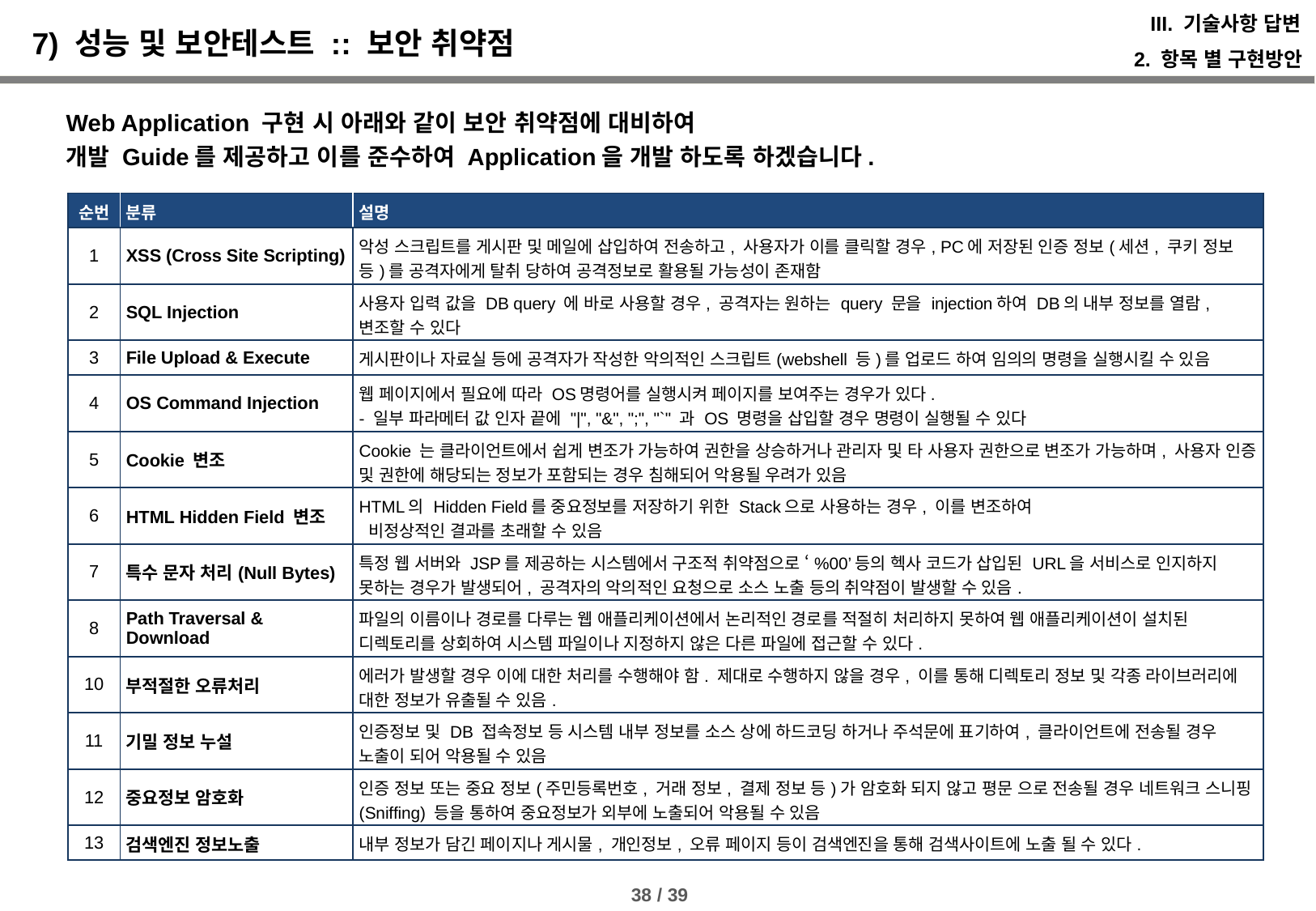

III. 기술사항 답변
# 7) 성능 및 보안테스트 :: 보안 취약점
2. 항목 별 구현방안
Web Application 구현 시 아래와 같이 보안 취약점에 대비하여
개발 Guide를 제공하고 이를 준수하여 Application을 개발 하도록 하겠습니다.
| 순번 | 분류 | 설명 |
| --- | --- | --- |
| 1 | XSS (Cross Site Scripting) | 악성 스크립트를 게시판 및 메일에 삽입하여 전송하고, 사용자가 이를 클릭할 경우, PC에 저장된 인증 정보(세션, 쿠키 정보 등)를 공격자에게 탈취 당하여 공격정보로 활용될 가능성이 존재함 |
| 2 | SQL Injection | 사용자 입력 값을 DB query 에 바로 사용할 경우, 공격자는 원하는 query 문을 injection하여 DB의 내부 정보를 열람, 변조할 수 있다 |
| 3 | File Upload & Execute | 게시판이나 자료실 등에 공격자가 작성한 악의적인 스크립트(webshell 등)를 업로드 하여 임의의 명령을 실행시킬 수 있음 |
| 4 | OS Command Injection | 웹 페이지에서 필요에 따라 OS명령어를 실행시켜 페이지를 보여주는 경우가 있다. - 일부 파라메터 값 인자 끝에 "|", "&", ";", "`" 과 OS 명령을 삽입할 경우 명령이 실행될 수 있다 |
| 5 | Cookie 변조 | Cookie 는 클라이언트에서 쉽게 변조가 가능하여 권한을 상승하거나 관리자 및 타 사용자 권한으로 변조가 가능하며, 사용자 인증 및 권한에 해당되는 정보가 포함되는 경우 침해되어 악용될 우려가 있음 |
| 6 | HTML Hidden Field 변조 | HTML의 Hidden Field를 중요정보를 저장하기 위한 Stack으로 사용하는 경우, 이를 변조하여 비정상적인 결과를 초래할 수 있음 |
| 7 | 특수 문자 처리(Null Bytes) | 특정 웹 서버와 JSP를 제공하는 시스템에서 구조적 취약점으로 ‘%00’등의 헥사 코드가 삽입된 URL을 서비스로 인지하지 못하는 경우가 발생되어, 공격자의 악의적인 요청으로 소스 노출 등의 취약점이 발생할 수 있음. |
| 8 | Path Traversal & Download | 파일의 이름이나 경로를 다루는 웹 애플리케이션에서 논리적인 경로를 적절히 처리하지 못하여 웹 애플리케이션이 설치된 디렉토리를 상회하여 시스템 파일이나 지정하지 않은 다른 파일에 접근할 수 있다. |
| 10 | 부적절한 오류처리 | 에러가 발생할 경우 이에 대한 처리를 수행해야 함. 제대로 수행하지 않을 경우, 이를 통해 디렉토리 정보 및 각종 라이브러리에 대한 정보가 유출될 수 있음. |
| 11 | 기밀 정보 누설 | 인증정보 및 DB 접속정보 등 시스템 내부 정보를 소스 상에 하드코딩 하거나 주석문에 표기하여, 클라이언트에 전송될 경우 노출이 되어 악용될 수 있음 |
| 12 | 중요정보 암호화 | 인증 정보 또는 중요 정보(주민등록번호, 거래 정보, 결제 정보 등)가 암호화 되지 않고 평문 으로 전송될 경우 네트워크 스니핑(Sniffing) 등을 통하여 중요정보가 외부에 노출되어 악용될 수 있음 |
| 13 | 검색엔진 정보노출 | 내부 정보가 담긴 페이지나 게시물, 개인정보, 오류 페이지 등이 검색엔진을 통해 검색사이트에 노출 될 수 있다. |